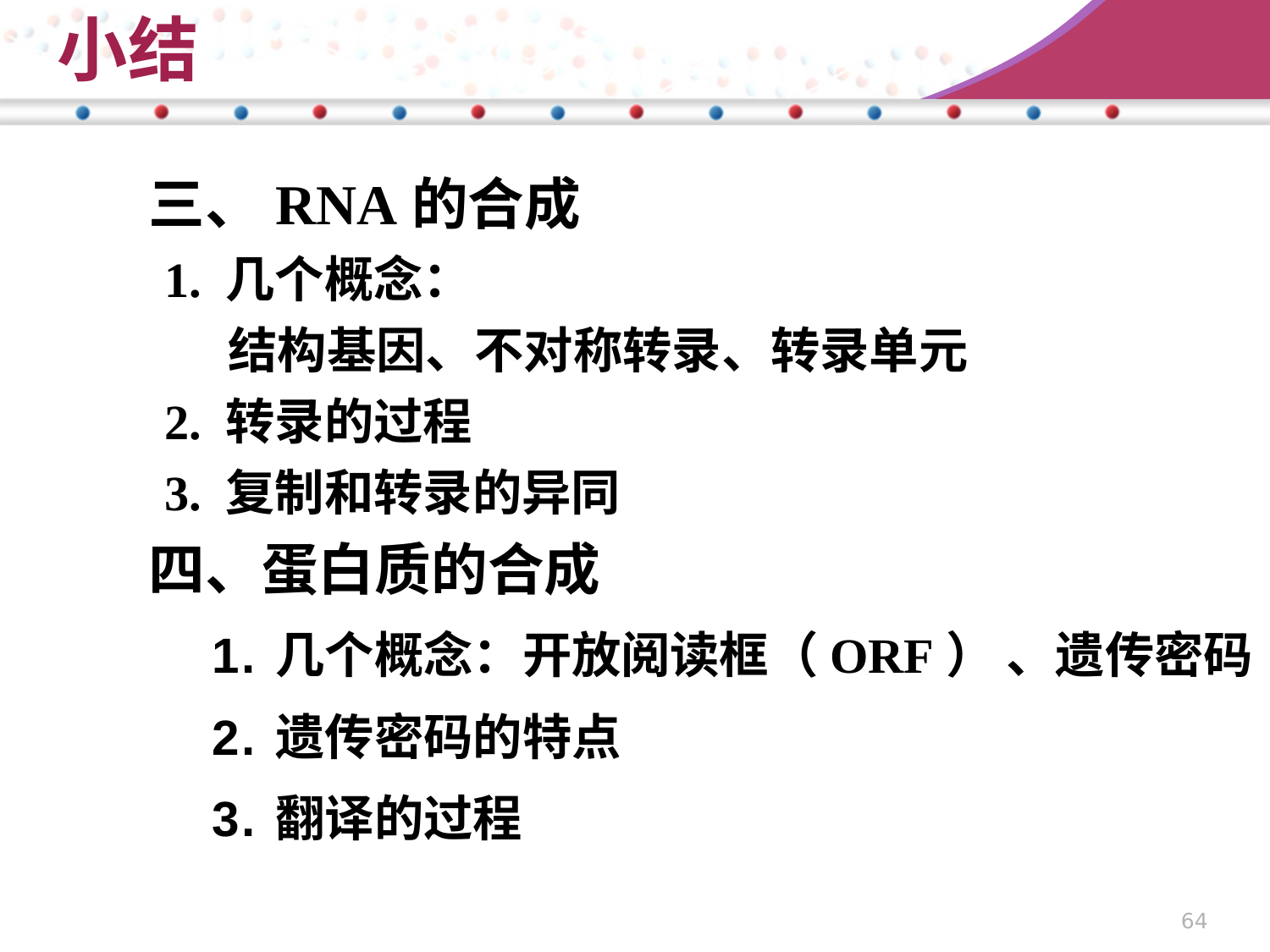

小结
三、RNA的合成
1. 几个概念：
结构基因、不对称转录、转录单元
2. 转录的过程
3. 复制和转录的异同
四、蛋白质的合成
几个概念：开放阅读框（ORF） 、遗传密码
遗传密码的特点
翻译的过程
64